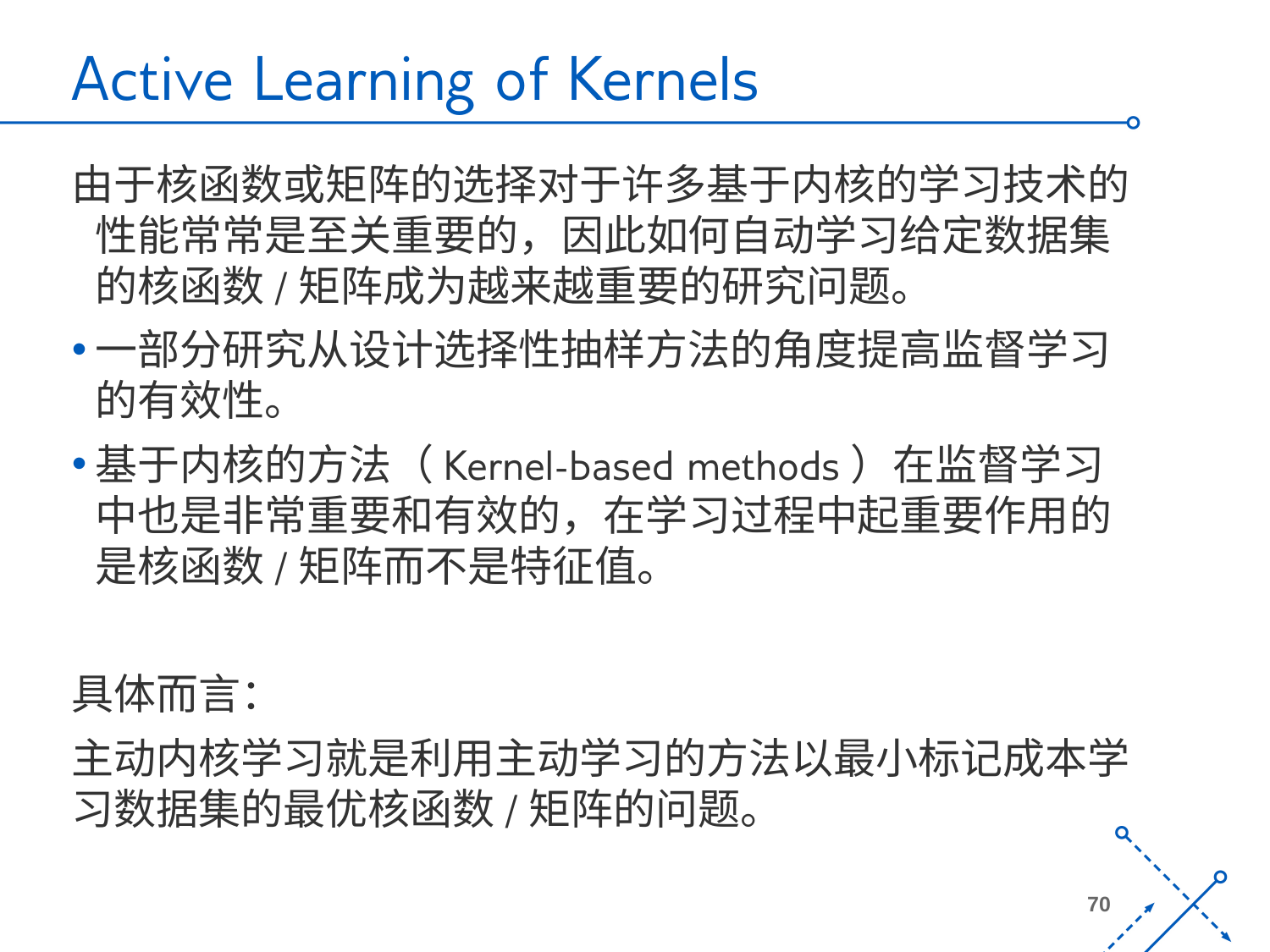

# Active Learning of Kernels

由于核函数或矩阵的选择对于许多基于内核的学习技术的性能常常是至关重要的，因此如何自动学习给定数据集的核函数/矩阵成为越来越重要的研究问题。
一部分研究从设计选择性抽样方法的角度提高监督学习的有效性。
基于内核的方法（Kernel-based methods）在监督学习中也是非常重要和有效的，在学习过程中起重要作用的是核函数/矩阵而不是特征值。

具体而言：
主动内核学习就是利用主动学习的方法以最小标记成本学习数据集的最优核函数/矩阵的问题。